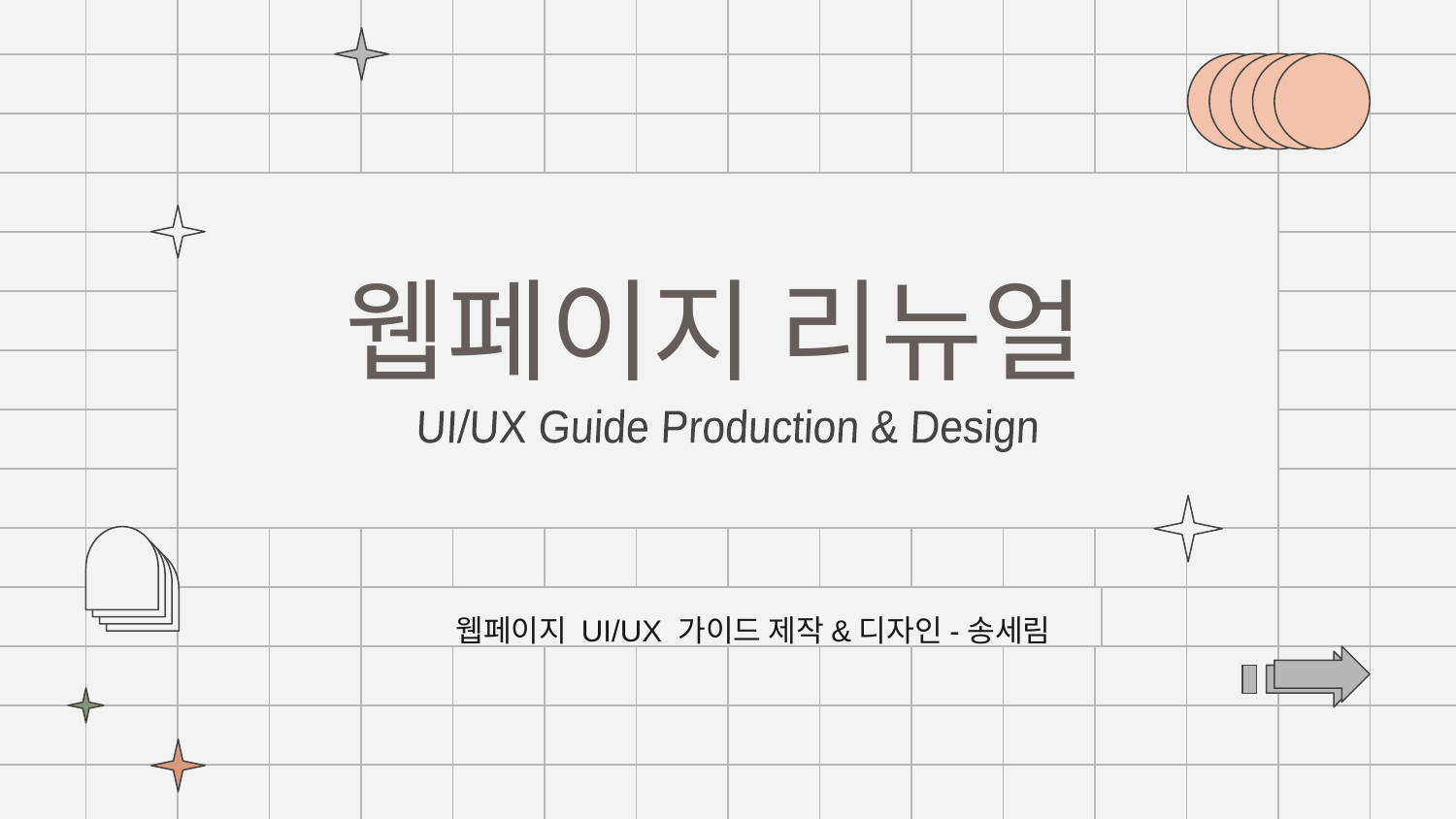

# 웹페이지 리뉴얼
UI/UX Guide Production & Design

     웹페이지 UI/UX 가이드 제작&디자인-송세림